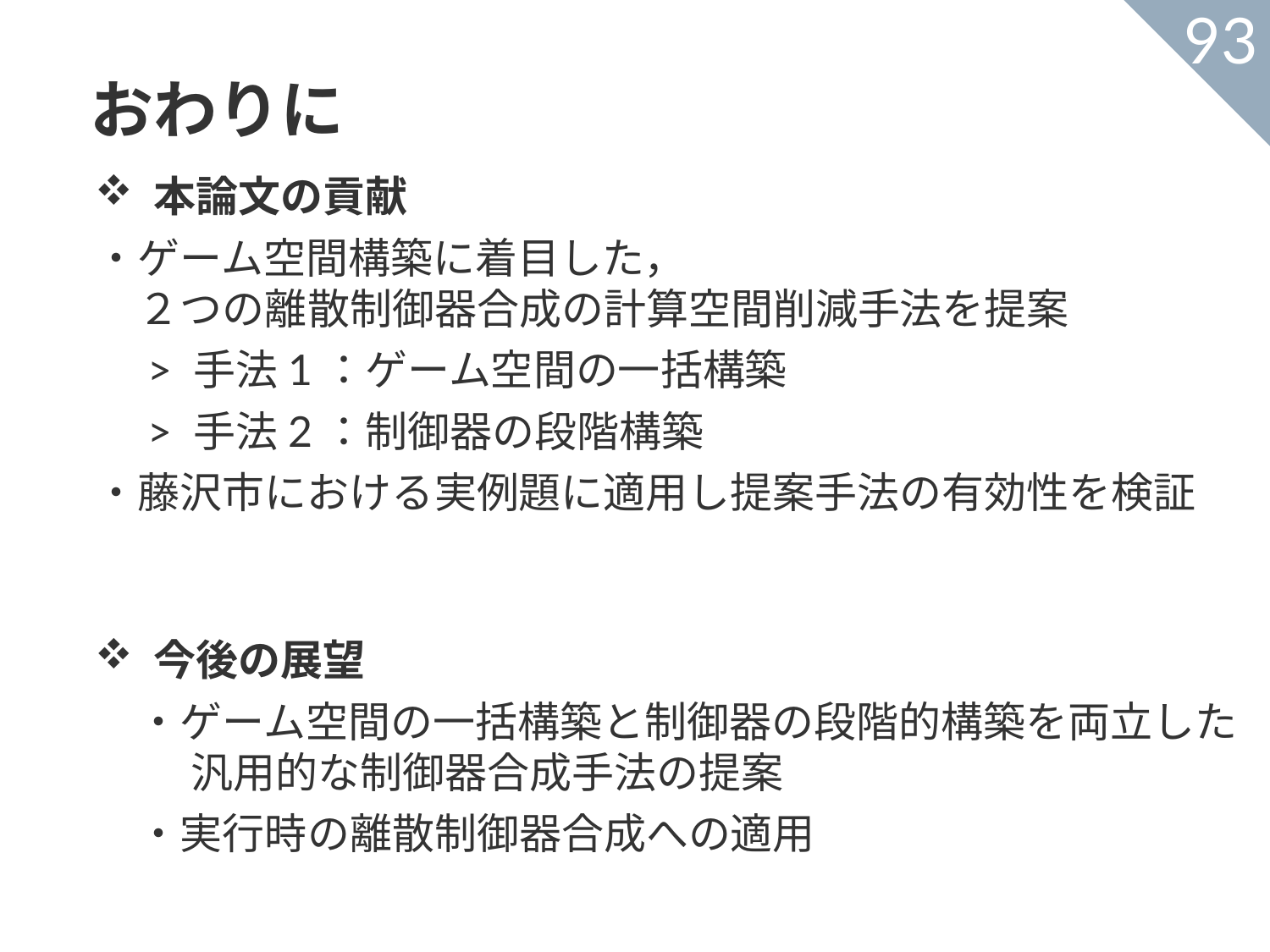

おわりに
93

本論文の貢献
・ゲーム空間構築に着目した，
　２つの離散制御器合成の計算空間削減手法を提案
　> 手法1：ゲーム空間の一括構築
　> 手法2：制御器の段階構築
・藤沢市における実例題に適用し提案手法の有効性を検証

今後の展望
　・ゲーム空間の一括構築と制御器の段階的構築を両立した
　　 汎用的な制御器合成手法の提案
　・実行時の離散制御器合成への適用